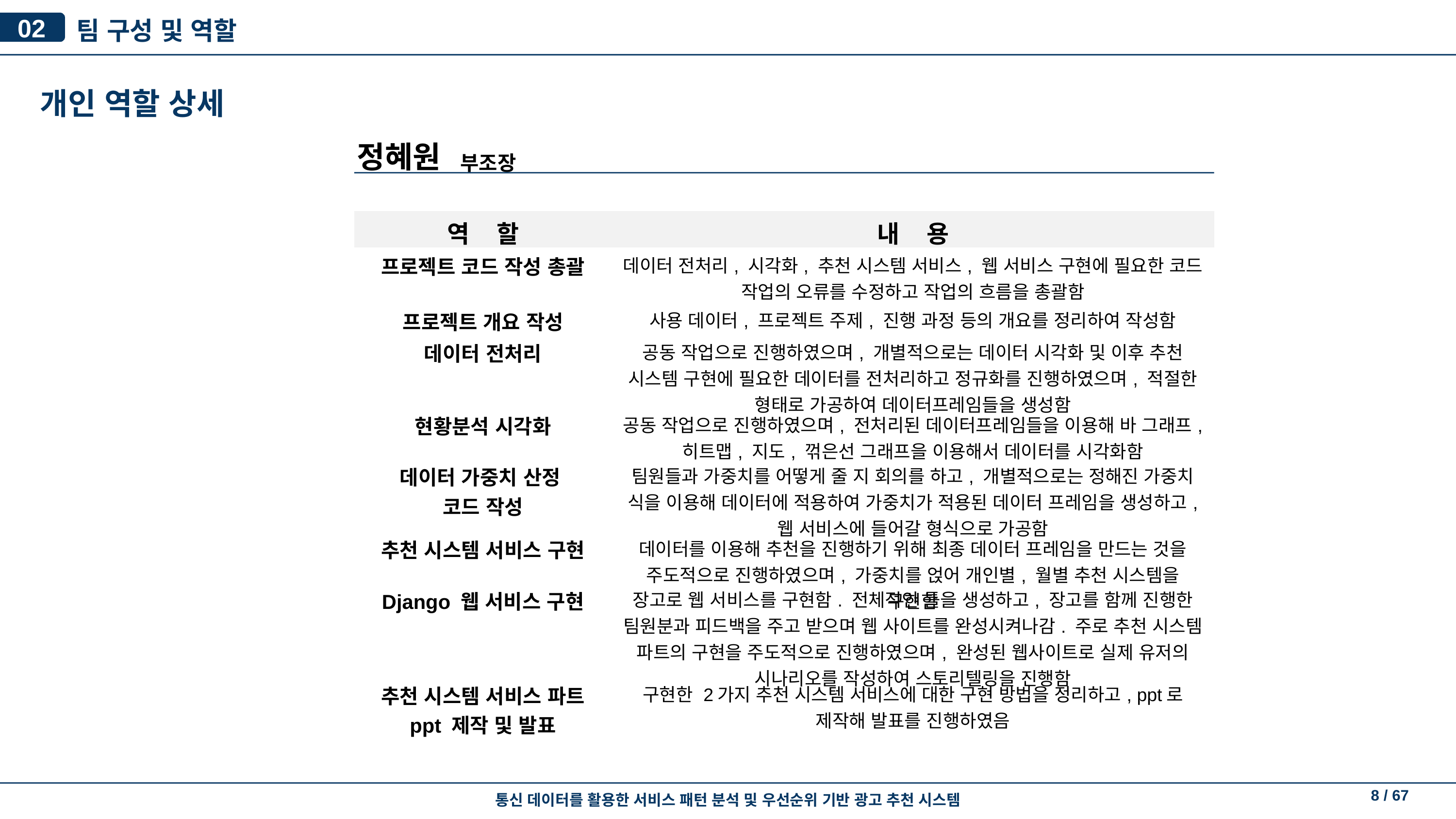

02
팀 구성 및 역할

개인 역할 상세
정혜원
부조장

| 역 할 | 내 용 |
| --- | --- |
| 프로젝트 코드 작성 총괄 | 데이터 전처리, 시각화, 추천 시스템 서비스, 웹 서비스 구현에 필요한 코드 작업의 오류를 수정하고 작업의 흐름을 총괄함 |
| 프로젝트 개요 작성 | 사용 데이터, 프로젝트 주제, 진행 과정 등의 개요를 정리하여 작성함 |
| 데이터 전처리 | 공동 작업으로 진행하였으며, 개별적으로는 데이터 시각화 및 이후 추천 시스템 구현에 필요한 데이터를 전처리하고 정규화를 진행하였으며, 적절한 형태로 가공하여 데이터프레임들을 생성함 |
| 현황분석 시각화 | 공동 작업으로 진행하였으며, 전처리된 데이터프레임들을 이용해 바 그래프, 히트맵, 지도, 꺾은선 그래프을 이용해서 데이터를 시각화함 |
| 데이터 가중치 산정 코드 작성 | 팀원들과 가중치를 어떻게 줄 지 회의를 하고, 개별적으로는 정해진 가중치 식을 이용해 데이터에 적용하여 가중치가 적용된 데이터 프레임을 생성하고, 웹 서비스에 들어갈 형식으로 가공함 |
| 추천 시스템 서비스 구현 | 데이터를 이용해 추천을 진행하기 위해 최종 데이터 프레임을 만드는 것을 주도적으로 진행하였으며, 가중치를 얹어 개인별, 월별 추천 시스템을 구현함 |
| Django 웹 서비스 구현 | 장고로 웹 서비스를 구현함. 전체적인 틀을 생성하고, 장고를 함께 진행한 팀원분과 피드백을 주고 받으며 웹 사이트를 완성시켜나감. 주로 추천 시스템 파트의 구현을 주도적으로 진행하였으며, 완성된 웹사이트로 실제 유저의 시나리오를 작성하여 스토리텔링을 진행함 |
| 추천 시스템 서비스 파트 ppt 제작 및 발표 | 구현한 2가지 추천 시스템 서비스에 대한 구현 방법을 정리하고, ppt로 제작해 발표를 진행하였음 |